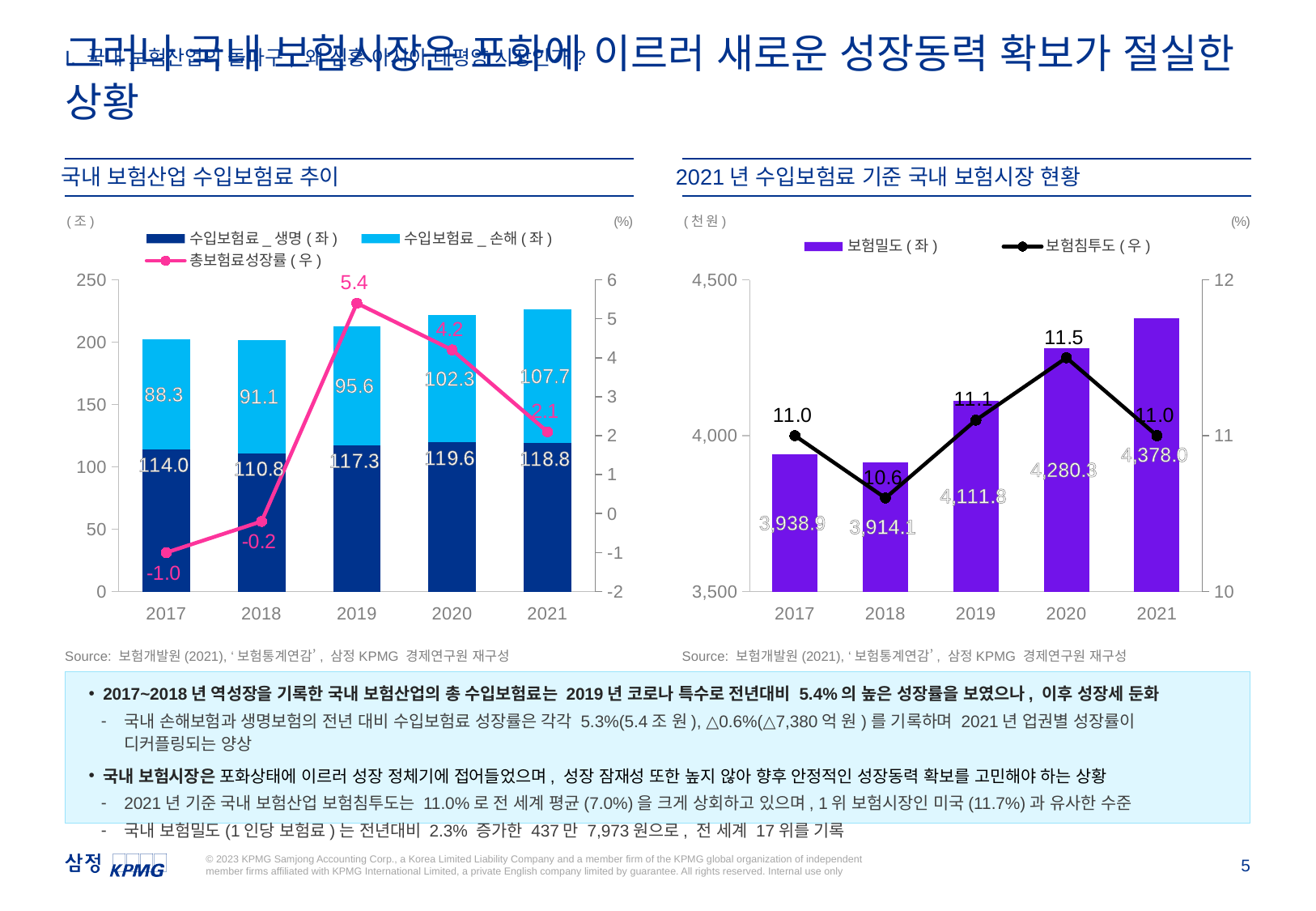

I. 국내 보험산업의 돌파구, 왜 신흥 아시아 태평양 시장인가?
그러나 국내 보험시장은 포화에 이르러 새로운 성장동력 확보가 절실한 상황
국내 보험산업 수입보험료 추이
2021년 수입보험료 기준 국내 보험시장 현황
(조)
(%)
(천 원)
(%)

### Chart

| Category | 수입보험료_생명(좌) | 수입보험료_손해(좌) | 총보험료성장률(우) |
|---|---|---|---|
| 2017 | 113.973 | 88.335 | -1.0 |
| 2018 | 110.843 | 91.066 | -0.2 |
| 2019 | 117.262 | 95.586 | 5.4 |
| 2020 | 119.587 | 102.285 | 4.2 |
| 2021 | 118.849 | 107.688 | 2.1 |

### Chart

| Category | 보험밀도(좌) | 보험침투도(우) |
|---|---|---|
| 2017 | 3938.884 | 11.0 |
| 2018 | 3914.105 | 10.6 |
| 2019 | 4111.841 | 11.1 |
| 2020 | 4280.255 | 11.5 |
| 2021 | 4377.973 | 11.0 |
Source: 보험개발원(2021), ‘보험통계연감’, 삼정KPMG 경제연구원 재구성
Source: 보험개발원(2021), ‘보험통계연감’, 삼정KPMG 경제연구원 재구성
2017~2018년 역성장을 기록한 국내 보험산업의 총 수입보험료는 2019년 코로나 특수로 전년대비 5.4%의 높은 성장률을 보였으나, 이후 성장세 둔화
국내 손해보험과 생명보험의 전년 대비 수입보험료 성장률은 각각 5.3%(5.4조 원), △0.6%(△7,380억 원)를 기록하며 2021년 업권별 성장률이 디커플링되는 양상
국내 보험시장은 포화상태에 이르러 성장 정체기에 접어들었으며, 성장 잠재성 또한 높지 않아 향후 안정적인 성장동력 확보를 고민해야 하는 상황
2021년 기준 국내 보험산업 보험침투도는 11.0%로 전 세계 평균(7.0%)을 크게 상회하고 있으며, 1위 보험시장인 미국(11.7%)과 유사한 수준
국내 보험밀도(1인당 보험료)는 전년대비 2.3% 증가한 437만 7,973원으로, 전 세계 17위를 기록